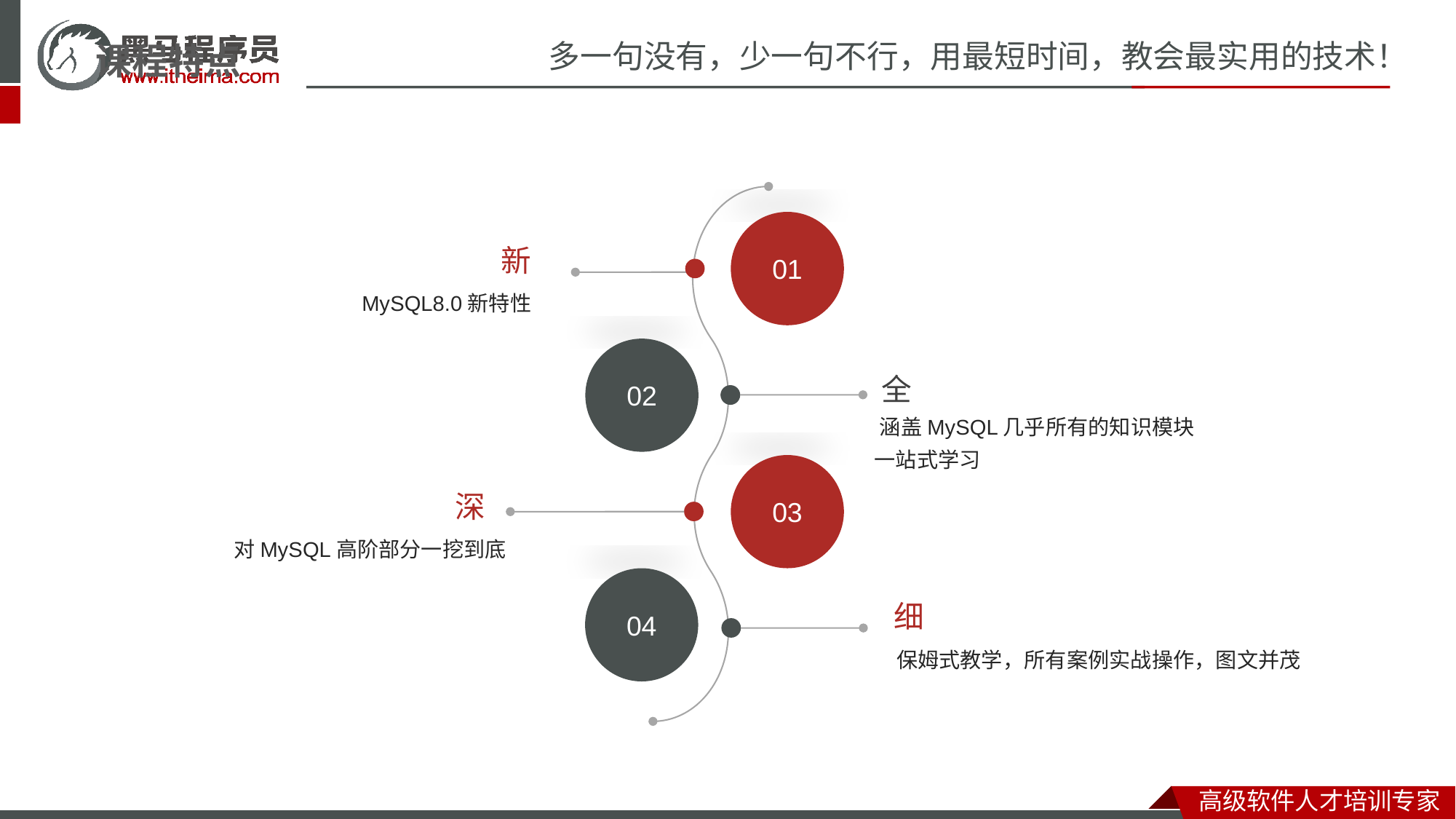

# 课程特点

01
新

MySQL8.0新特性
02
全

涵盖MySQL几乎所有的知识模块
            一站式学习
03
深

对MySQL高阶部分一挖到底
04
细

保姆式教学，所有案例实战操作，图文并茂